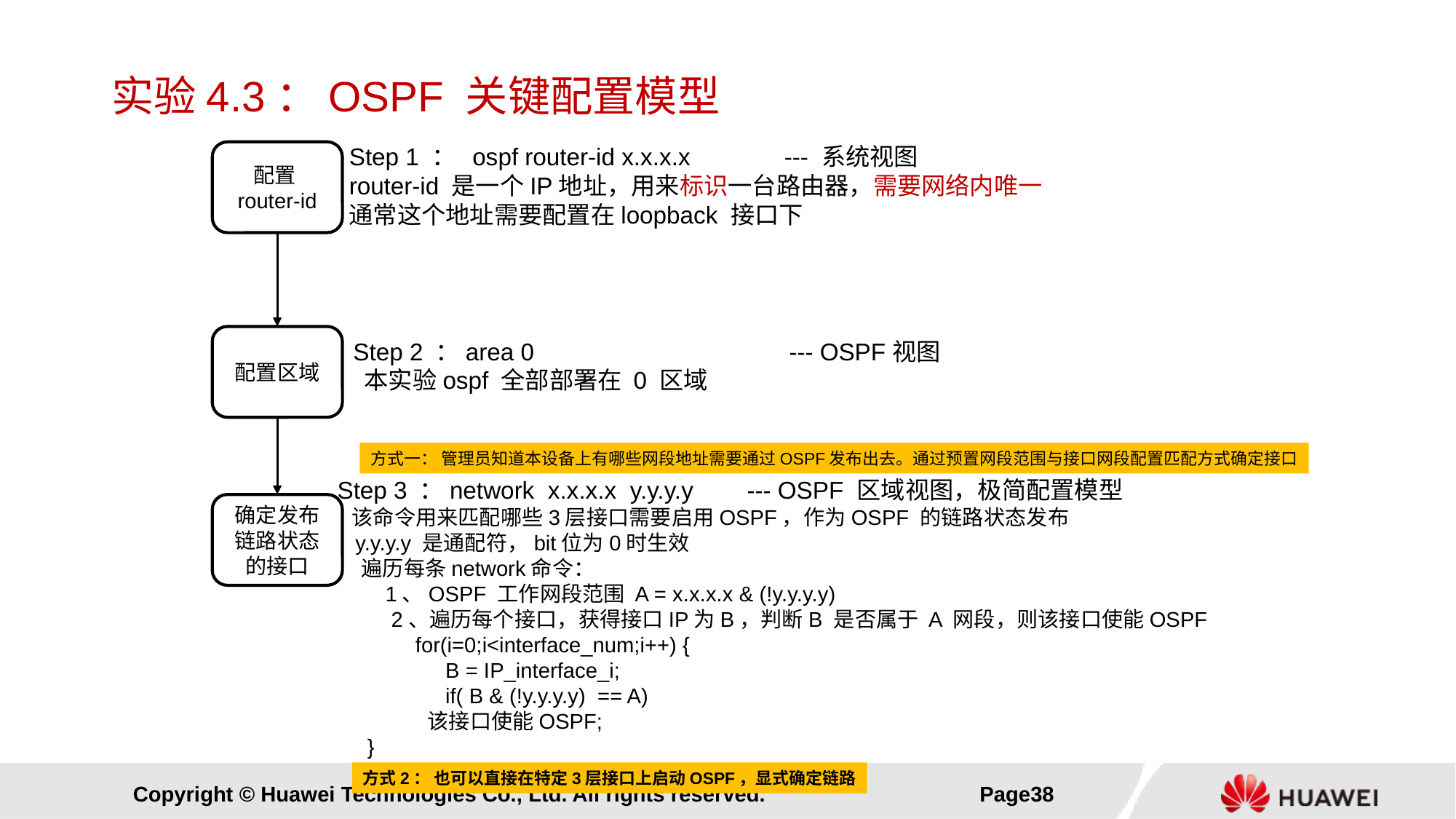

# 实验4.3：OSPF 关键配置模型
Step 1 ：  ospf router-id x.x.x.x              --- 系统视图
router-id 是一个IP地址，用来标识一台路由器，需要网络内唯一
通常这个地址需要配置在loopback 接口下
配置router-id
配置区域
Step 2 ：area 0                                      --- OSPF视图
 本实验ospf 全部部署在 0 区域
方式一： 管理员知道本设备上有哪些网段地址需要通过OSPF发布出去。通过预置网段范围与接口网段配置匹配方式确定接口
Step 3 ：network  x.x.x.x  y.y.y.y        --- OSPF 区域视图，极简配置模型
  该命令用来匹配哪些3层接口需要启用OSPF，作为OSPF 的链路状态发布
   y.y.y.y 是通配符，bit位为0时生效
    遍历每条network命令：
        1、OSPF 工作网段范围 A = x.x.x.x & (!y.y.y.y)
         2、遍历每个接口，获得接口IP为B，判断B 是否属于 A 网段，则该接口使能OSPF
             for(i=0;i<interface_num;i++) {
                  B = IP_interface_i;
                  if( B & (!y.y.y.y)  == A)
                  该接口使能OSPF;
     }

确定发布链路状态的接口
方式2： 也可以直接在特定3层接口上启动OSPF，显式确定链路
Page38